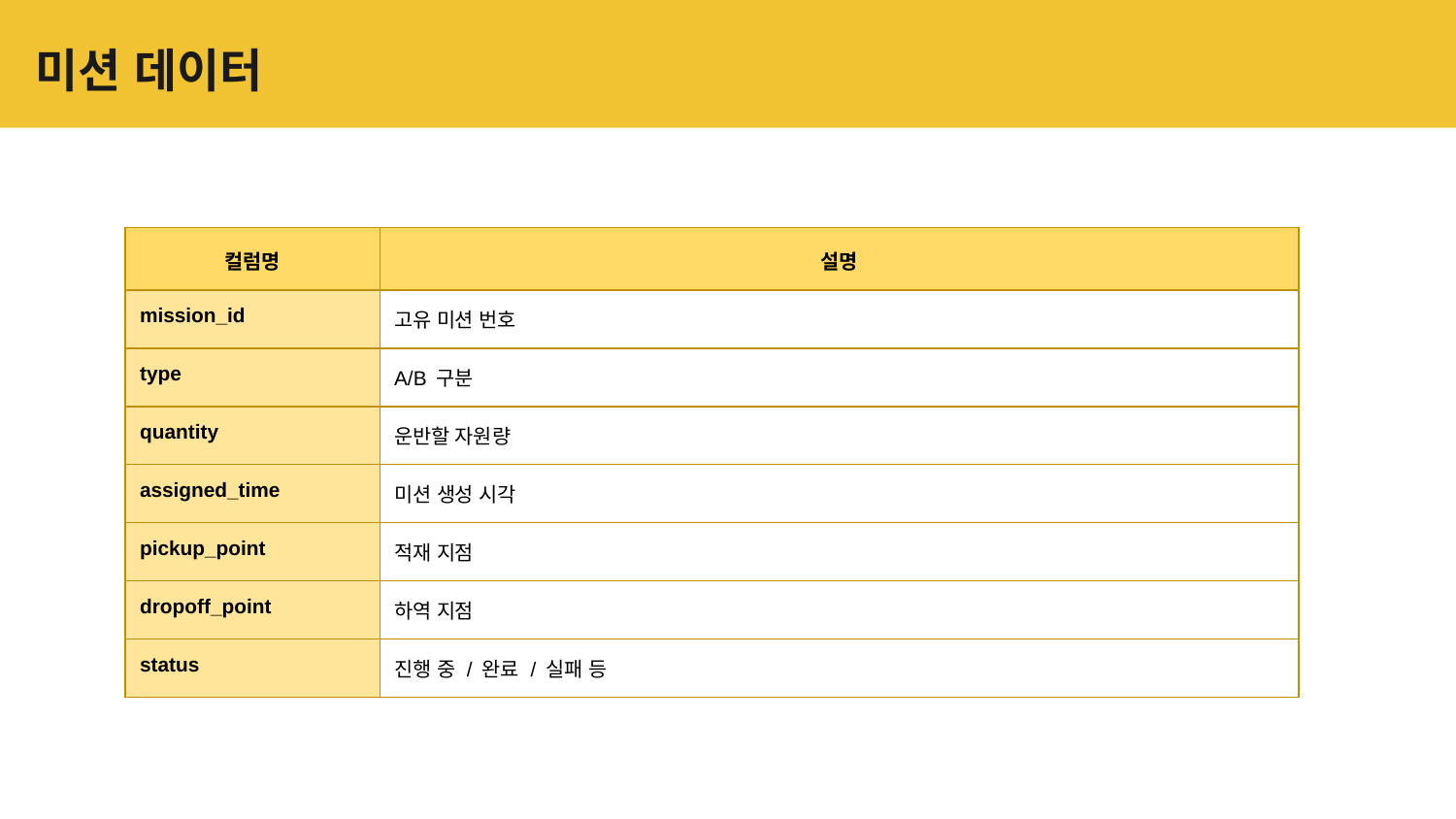

# 미션 데이터
| 컬럼명 | 설명 |
| --- | --- |
| mission\_id | 고유 미션 번호 |
| type | A/B 구분 |
| quantity | 운반할 자원량 |
| assigned\_time | 미션 생성 시각 |
| pickup\_point | 적재 지점 |
| dropoff\_point | 하역 지점 |
| status | 진행 중 / 완료 / 실패 등 |